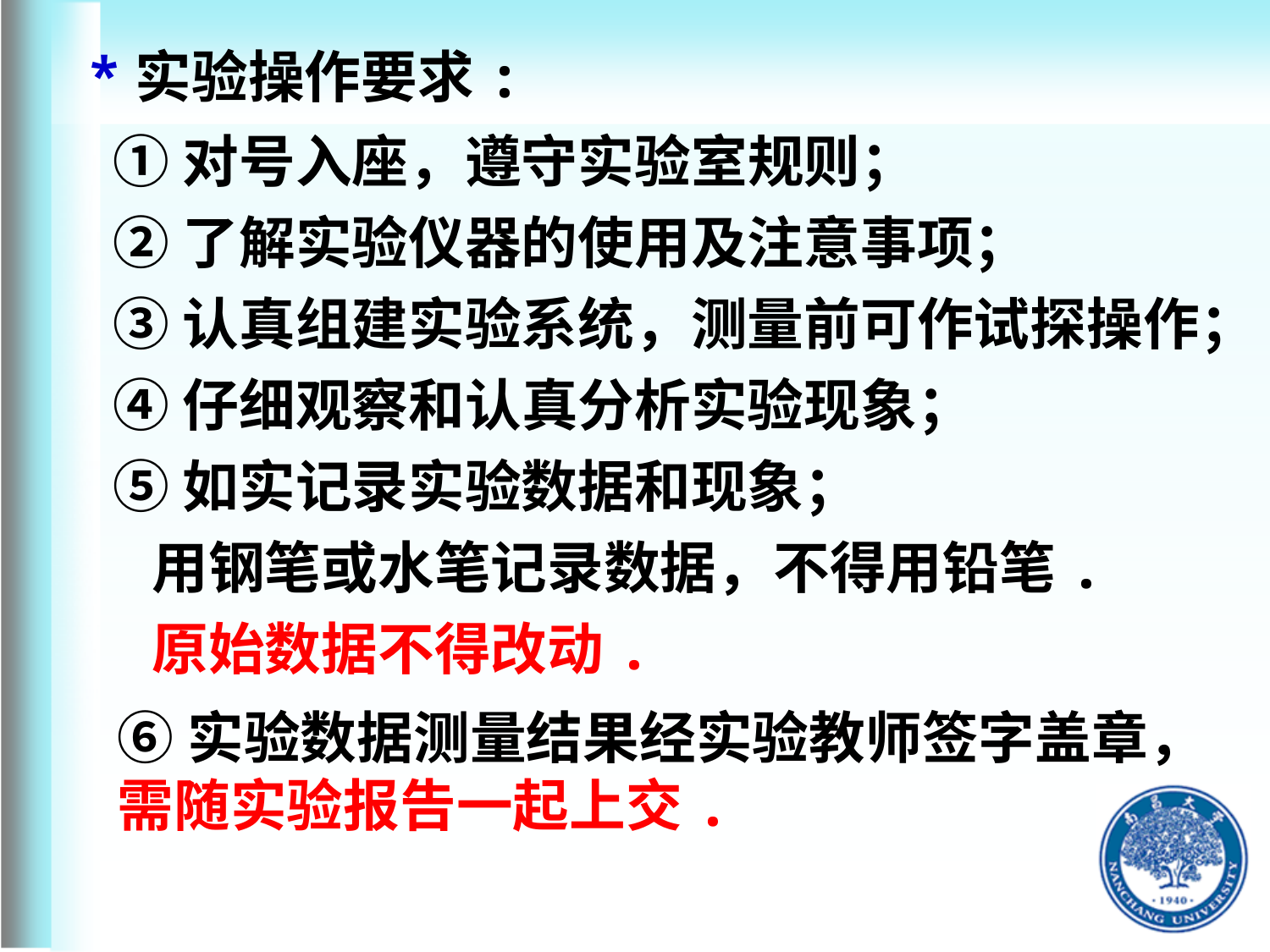

*实验操作要求:
①对号入座，遵守实验室规则；
②了解实验仪器的使用及注意事项；
③认真组建实验系统，测量前可作试探操作；
④仔细观察和认真分析实验现象；
⑤如实记录实验数据和现象；
  用钢笔或水笔记录数据，不得用铅笔.
  原始数据不得改动.
⑥实验数据测量结果经实验教师签字盖章，需随实验报告一起上交.